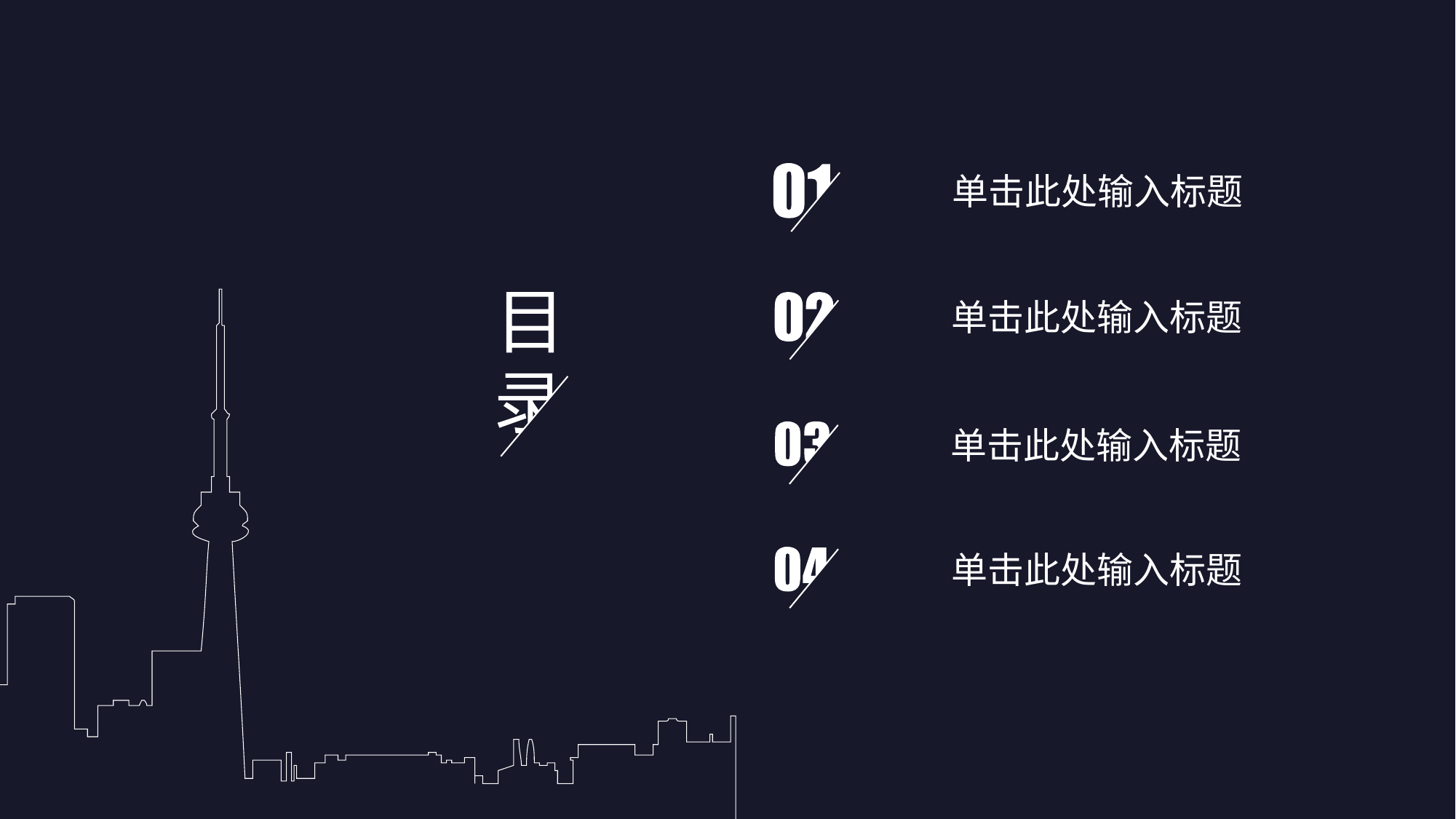

单击此处输入标题

单击此处输入标题

单击此处输入标题

单击此处输入标题